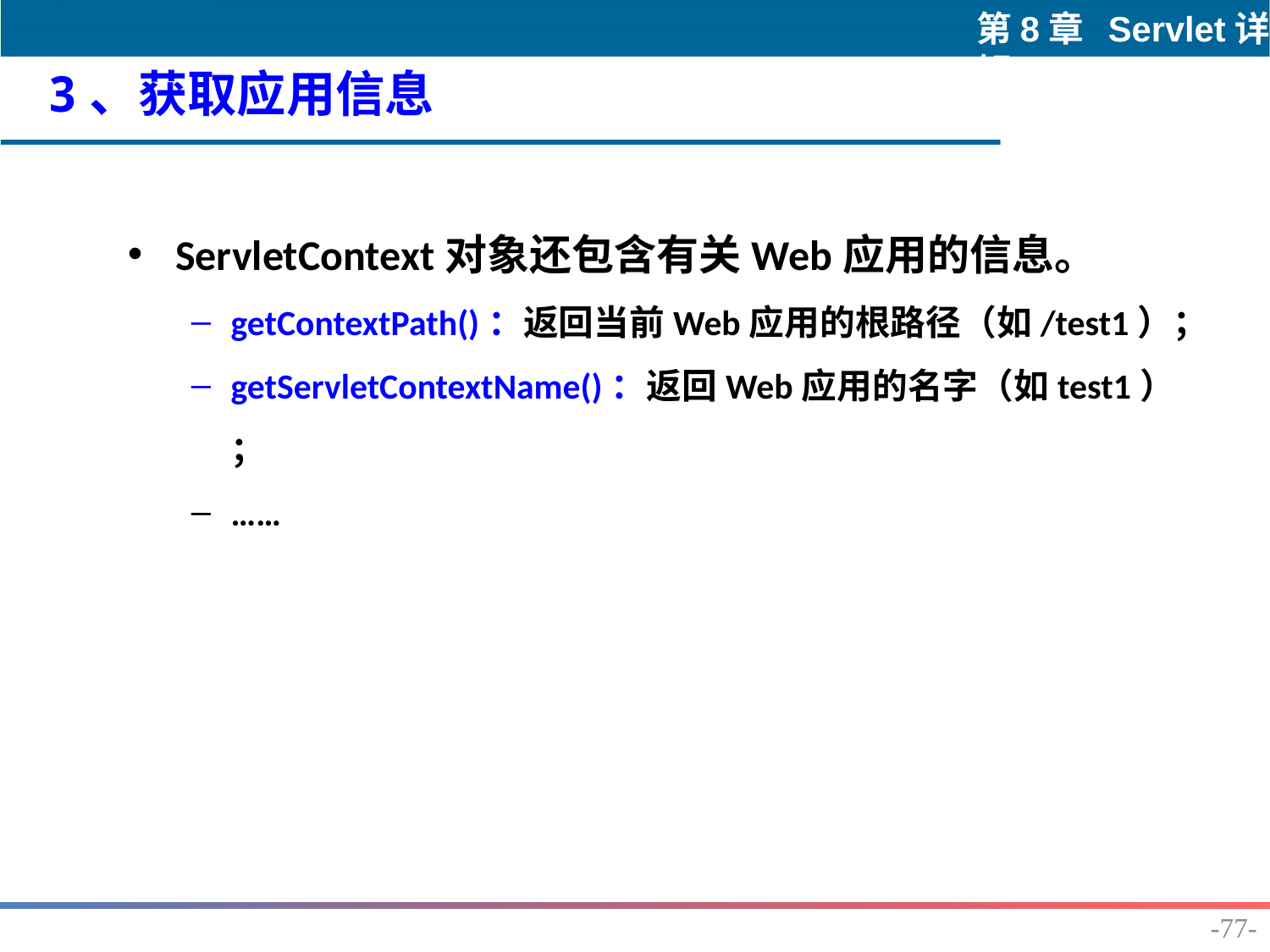

3、获取应用信息
ServletContext对象还包含有关Web应用的信息。
getContextPath()：返回当前Web应用的根路径（如/test1）；
getServletContextName()：返回Web应用的名字（如test1） ；
……
-77-